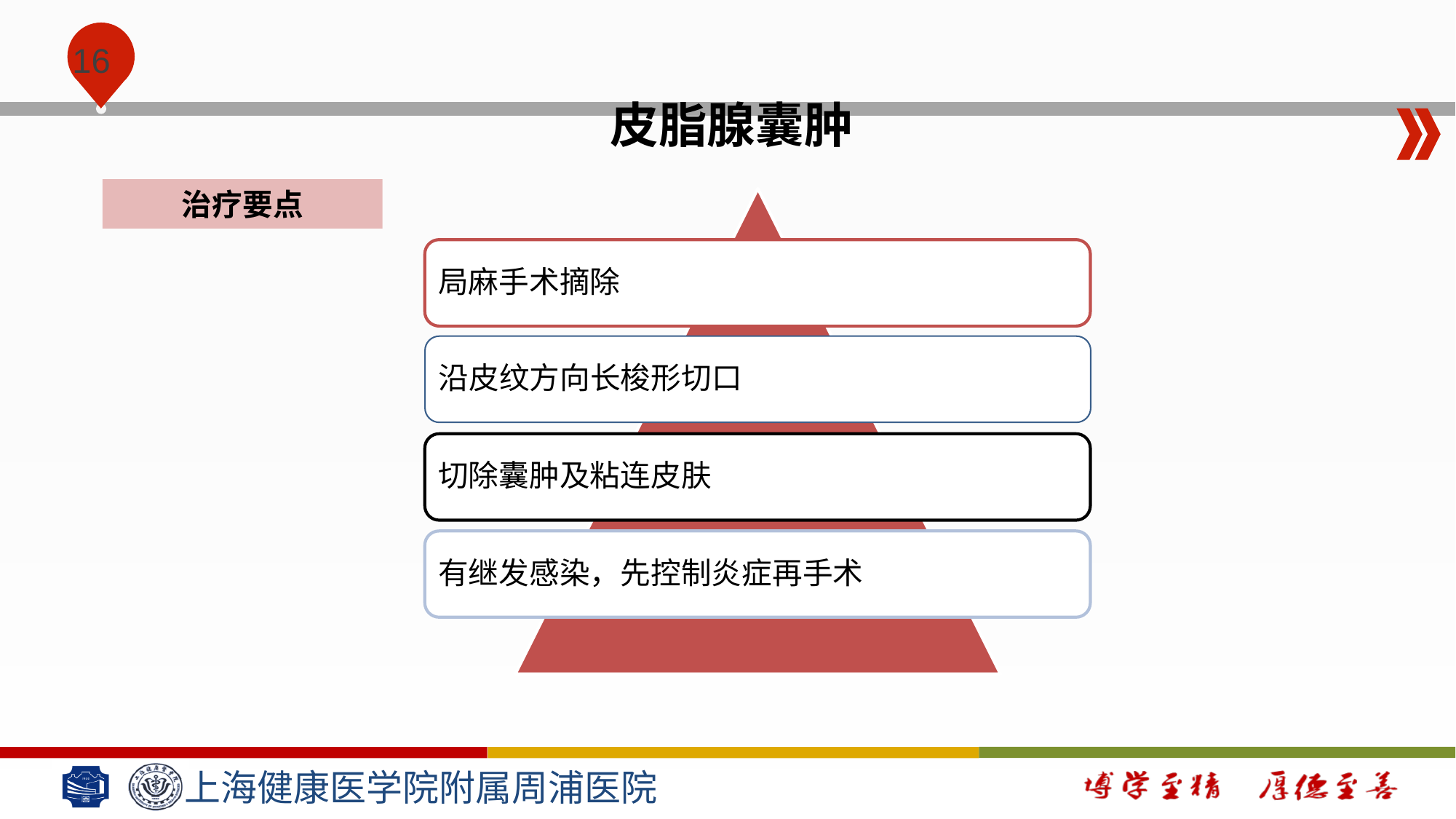

皮脂腺囊肿
治疗要点

局麻手术摘除
沿皮纹方向长梭形切口
切除囊肿及粘连皮肤
有继发感染，先控制炎症再手术